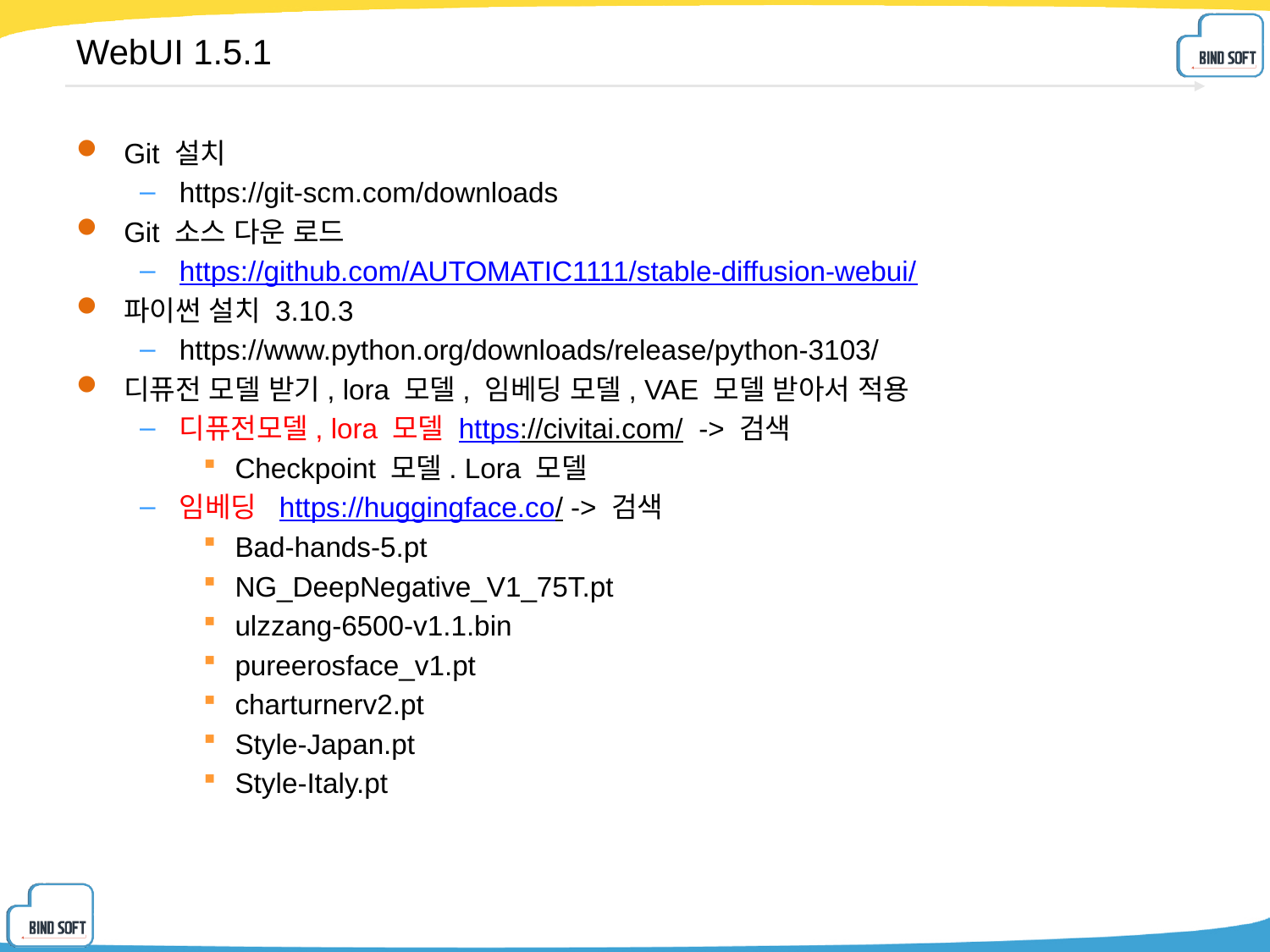

# WebUI 1.5.1
Git 설치
https://git-scm.com/downloads
Git 소스 다운 로드
https://github.com/AUTOMATIC1111/stable-diffusion-webui/
파이썬 설치 3.10.3
https://www.python.org/downloads/release/python-3103/
디퓨전 모델 받기, lora 모델, 임베딩 모델, VAE 모델 받아서 적용
디퓨전모델, lora 모델 https://civitai.com/  -> 검색
Checkpoint 모델. Lora 모델
임베딩  https://huggingface.co/ -> 검색
Bad-hands-5.pt
NG_DeepNegative_V1_75T.pt
ulzzang-6500-v1.1.bin
pureerosface_v1.pt
charturnerv2.pt
Style-Japan.pt
Style-Italy.pt